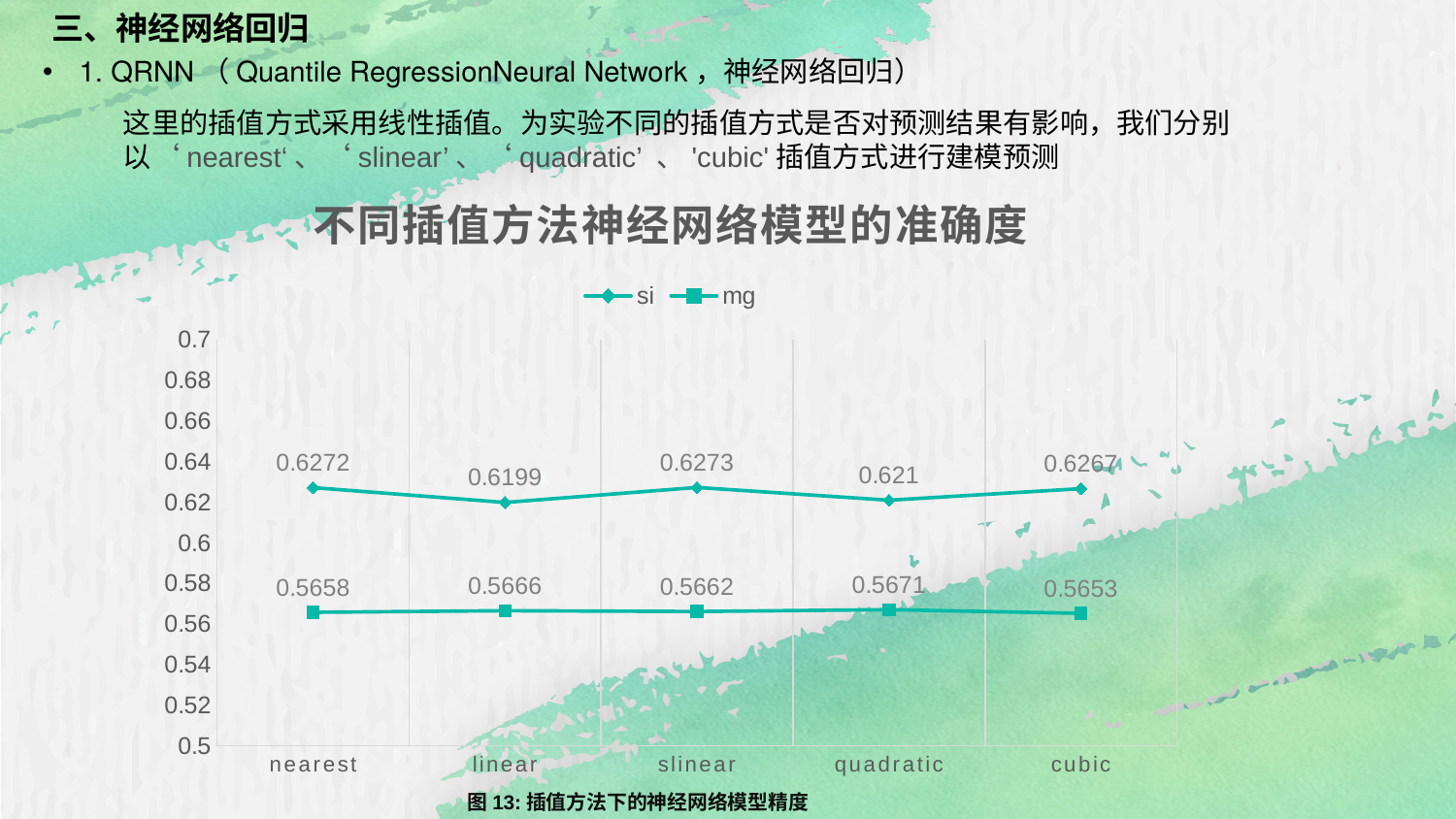

三、神经网络回归
1. QRNN（Quantile RegressionNeural Network，神经网络回归）
这里的插值方式采用线性插值。为实验不同的插值方式是否对预测结果有影响，我们分别以‘nearest‘、‘slinear’、‘quadratic’ 、'cubic'插值方式进行建模预测

### Chart: 不同插值方法神经网络模型的准确度

| Category | si | mg |
|---|---|---|
| nearest | 0.6272 | 0.5658 |
| linear | 0.6199 | 0.5666 |
| slinear | 0.6273 | 0.5662 |
| quadratic | 0.621 | 0.5671 |
| cubic | 0.6267 | 0.5653 |
图13:插值方法下的神经网络模型精度